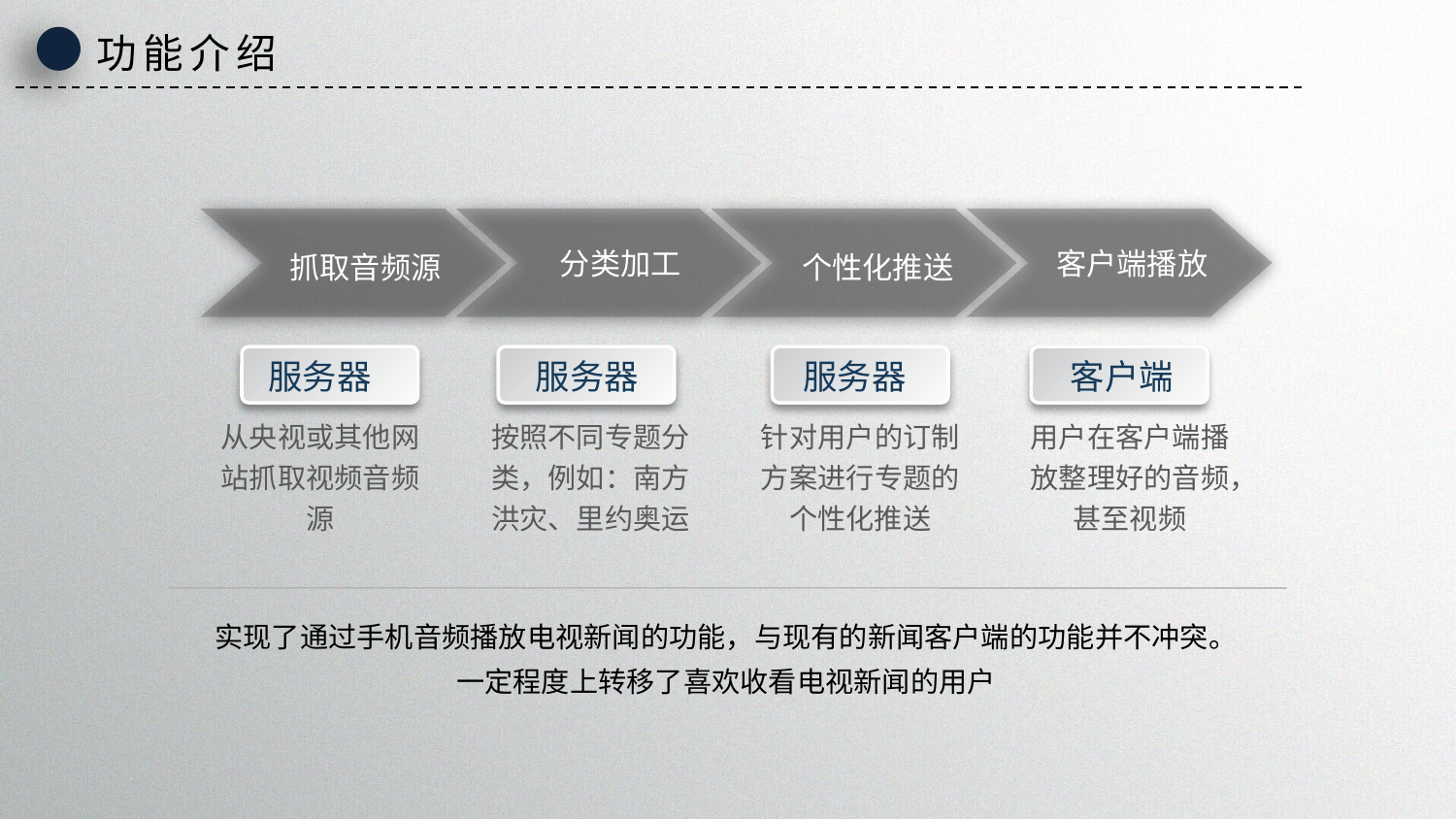

功能介绍

抓取音频源

分类加工

个性化推送

客户端播放

服务器
服务器
服务器
客户端
从央视或其他网站抓取视频音频源
按照不同专题分类，例如：南方洪灾、里约奥运
针对用户的订制方案进行专题的个性化推送
用户在客户端播放整理好的音频，甚至视频

实现了通过手机音频播放电视新闻的功能，与现有的新闻客户端的功能并不冲突。
一定程度上转移了喜欢收看电视新闻的用户